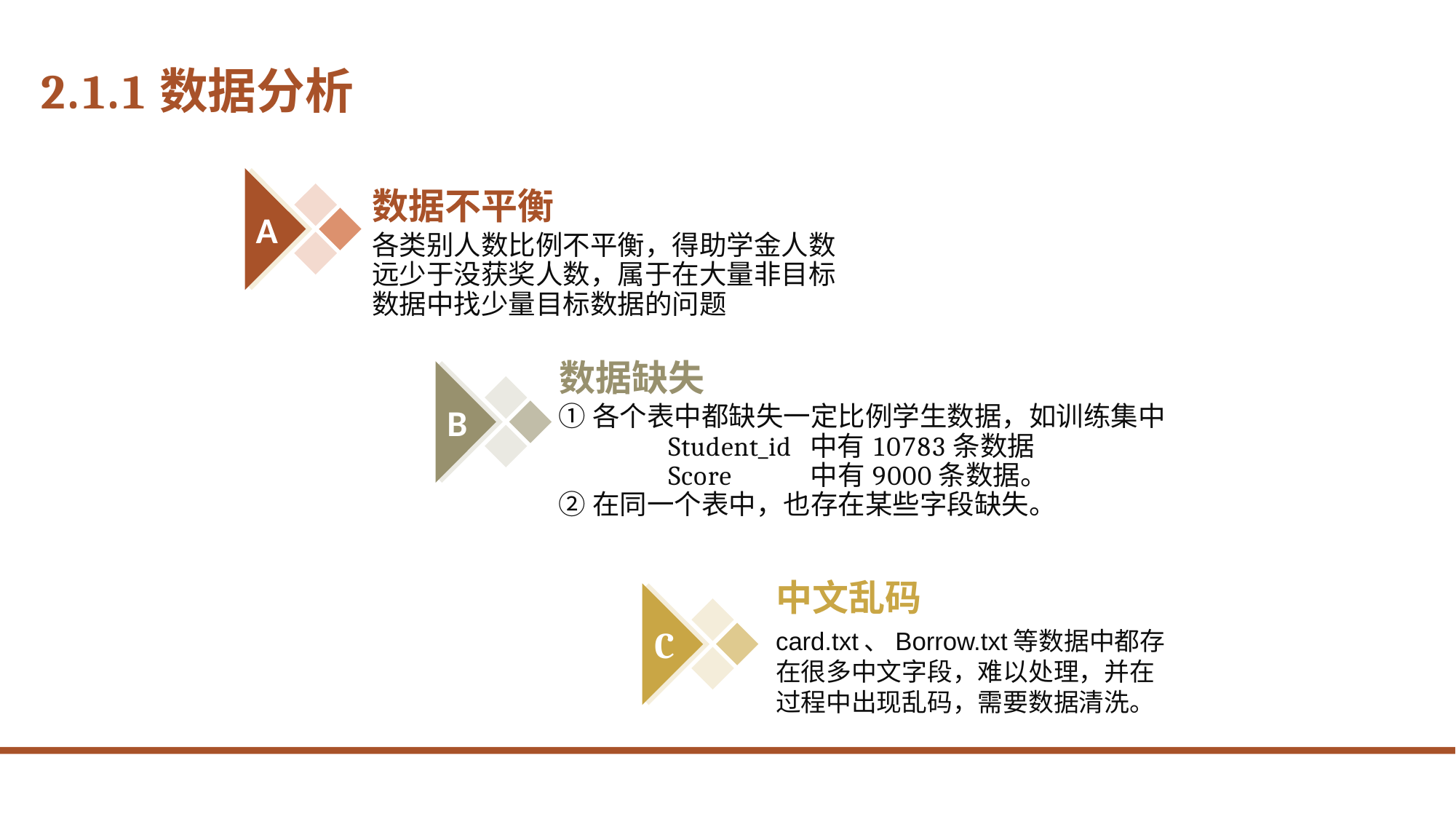

# 2.1.1数据分析
数据不平衡
A

各类别人数比例不平衡，得助学金人数远少于没获奖人数，属于在大量非目标数据中找少量目标数据的问题

数据缺失
B

①各个表中都缺失一定比例学生数据，如训练集中
	Student_id  中有10783条数据
	Score            中有9000条数据。
②在同一个表中，也存在某些字段缺失。

中文乱码
C

card.txt、Borrow.txt等数据中都存在很多中文字段，难以处理，并在过程中出现乱码，需要数据清洗。